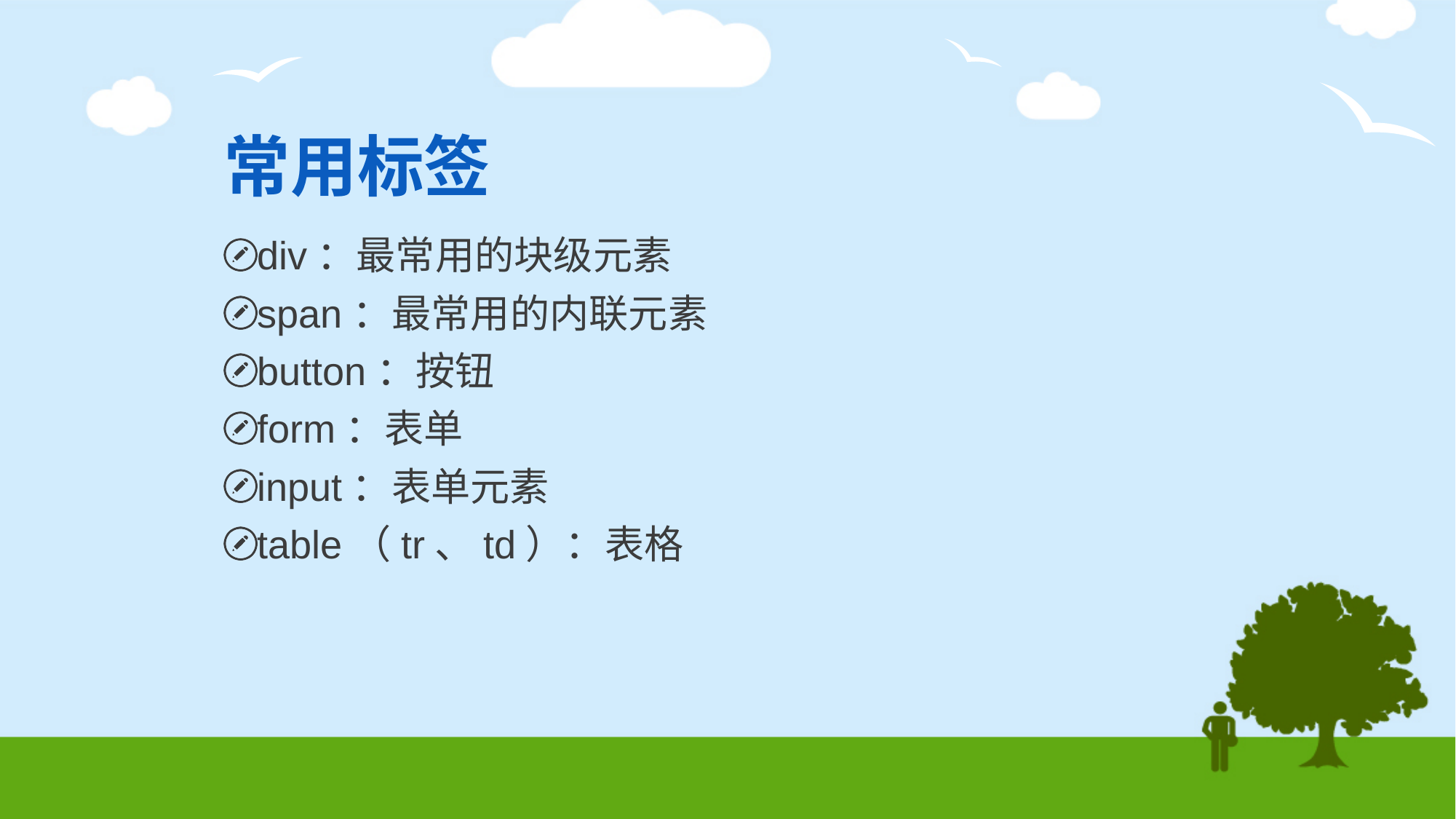

# 常用标签
div：最常用的块级元素
span：最常用的内联元素
button：按钮
form：表单
input：表单元素
table（tr、td）：表格